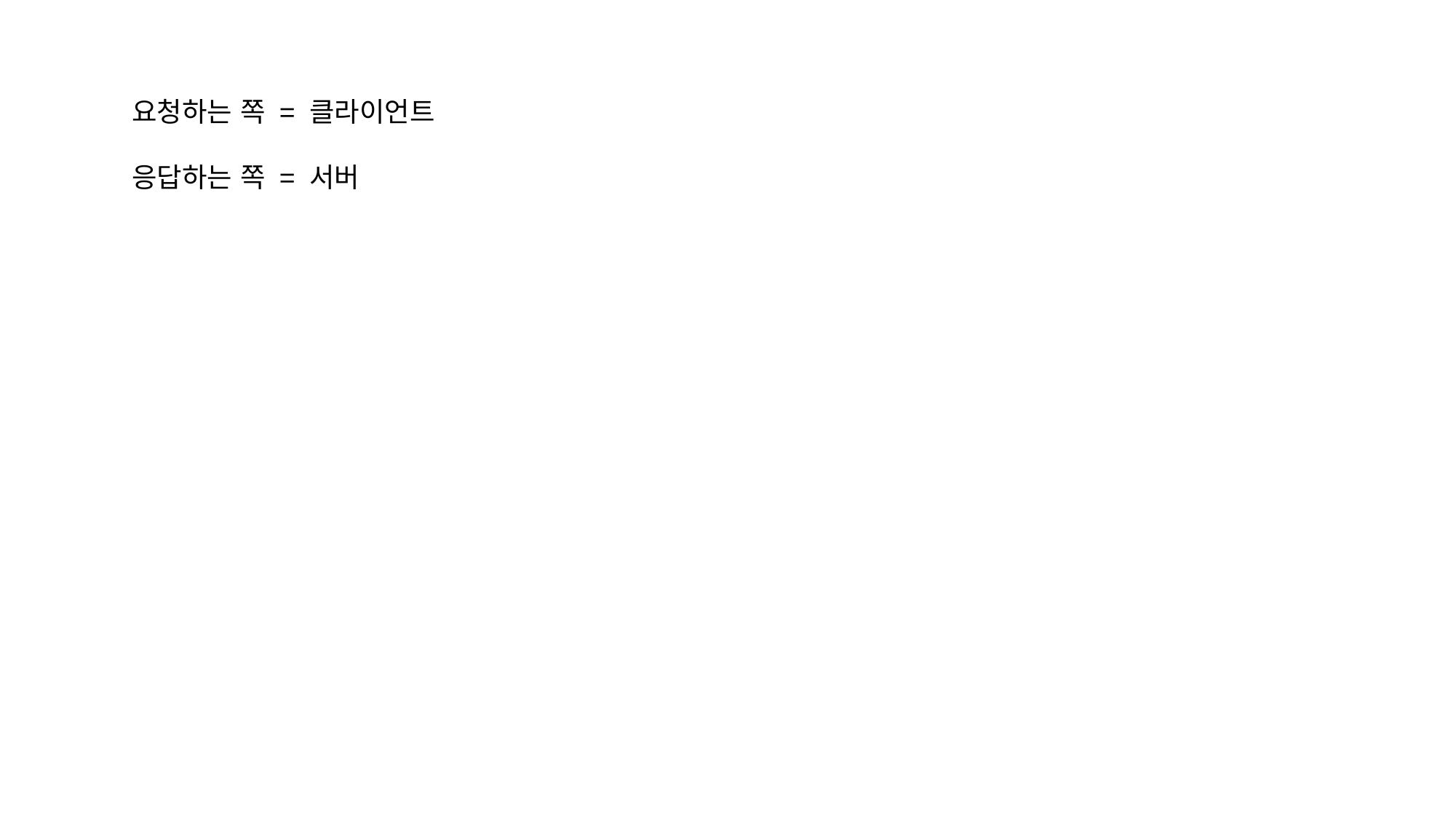

요청하는 쪽 = 클라이언트

응답하는 쪽 = 서버